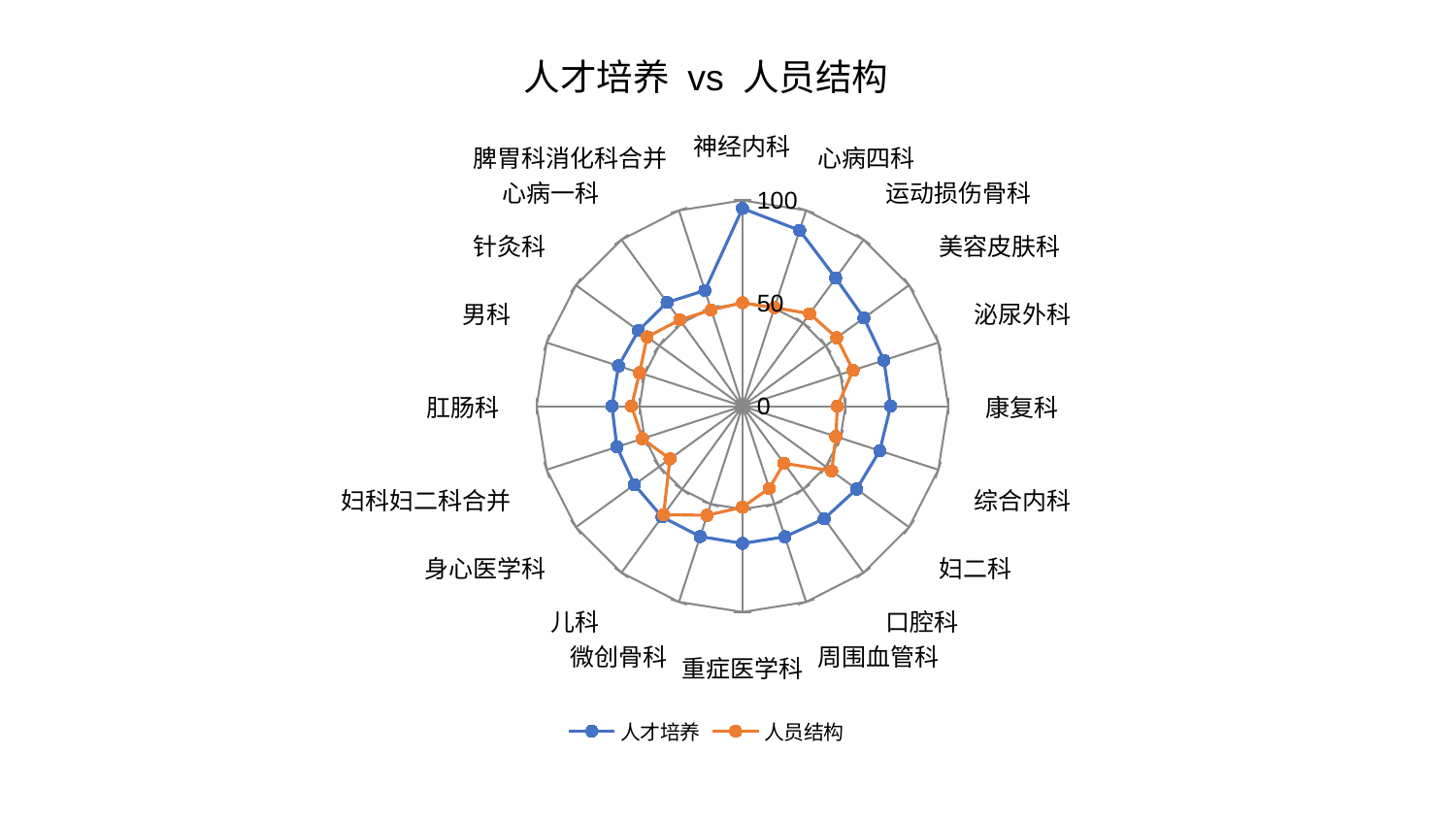

### Chart: 人才培养 vs 人员结构

| Category | 人才培养 | 人员结构 |
|---|---|---|
| 神经内科 | 96.09529501415936 | 50.27614942875196 |
| 心病四科 | 89.82869568926479 | 50.361691529280684 |
| 运动损伤骨科 | 76.99363719175481 | 55.543916394755534 |
| 美容皮肤科 | 72.89859545684196 | 56.57287242109629 |
| 泌尿外科 | 72.21767227079572 | 56.46838891074766 |
| 康复科 | 71.93823367068423 | 46.08590892395277 |
| 综合内科 | 70.10333291869432 | 47.69136727198727 |
| 妇二科 | 68.51990559272544 | 53.55558672978918 |
| 口腔科 | 67.58628125388816 | 34.27749057915088 |
| 周围血管科 | 66.73744167314005 | 41.99393908032592 |
| 重症医学科 | 66.68421363732249 | 49.08327194851886 |
| 微创骨科 | 66.578878050736 | 55.73102082262332 |
| 儿科 | 66.49312757808083 | 65.22529078334098 |
| 身心医学科 | 64.89809555006661 | 43.56750518284808 |
| 妇科妇二科合并 | 64.15139091896566 | 51.1609695102081 |
| 肛肠科 | 63.39595257021001 | 53.916377220905375 |
| 男科 | 63.32035648961937 | 52.582175176594774 |
| 针灸科 | 62.500782727608396 | 57.279209112034884 |
| 心病一科 | 62.334156047959134 | 51.850627922587435 |
| 脾胃科消化科合并 | 59.106449578698765 | 49.173944684168 |
87